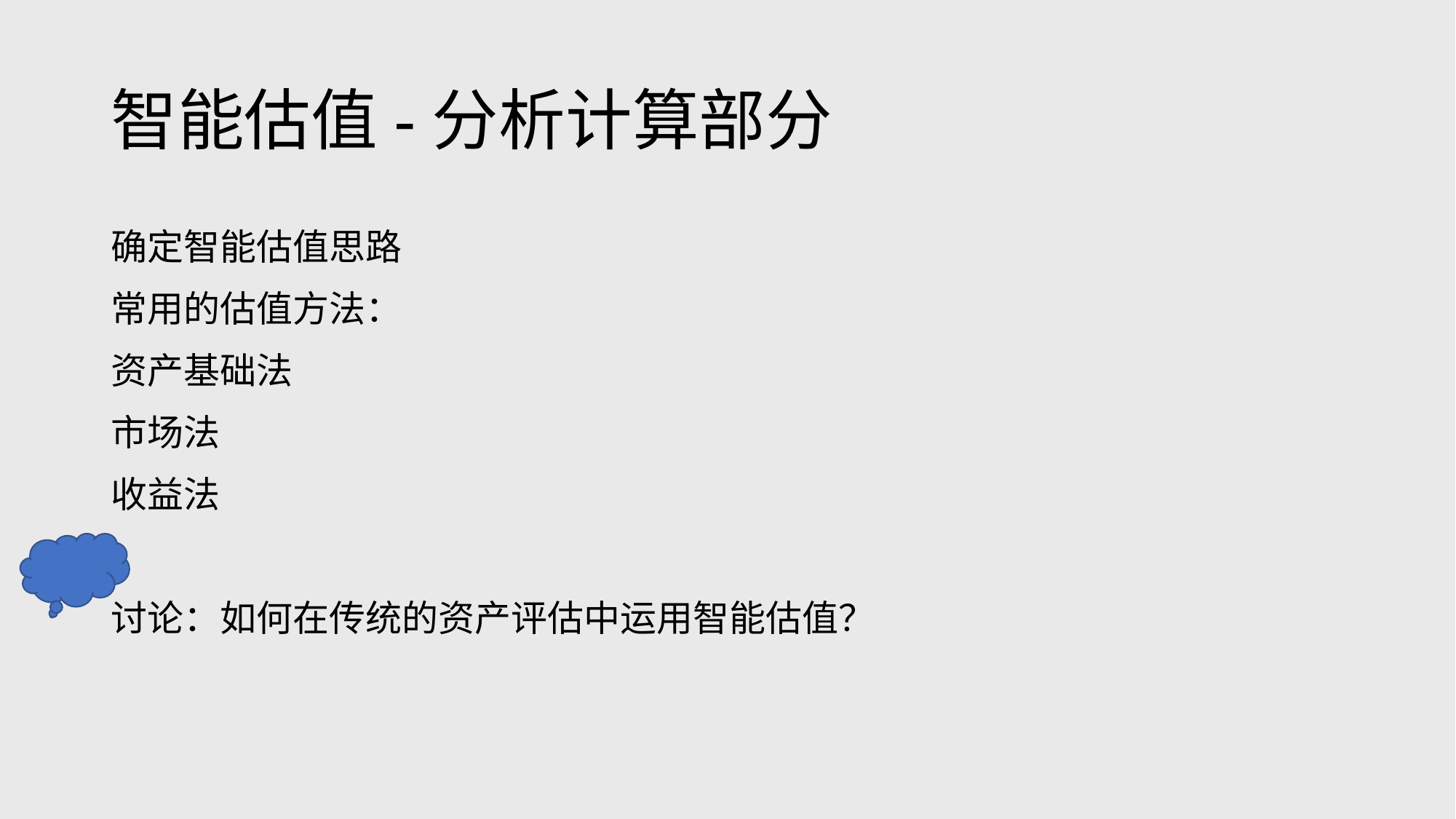

# 智能估值-分析计算部分
确定智能估值思路
常用的估值方法：
资产基础法
市场法
收益法

讨论：如何在传统的资产评估中运用智能估值？